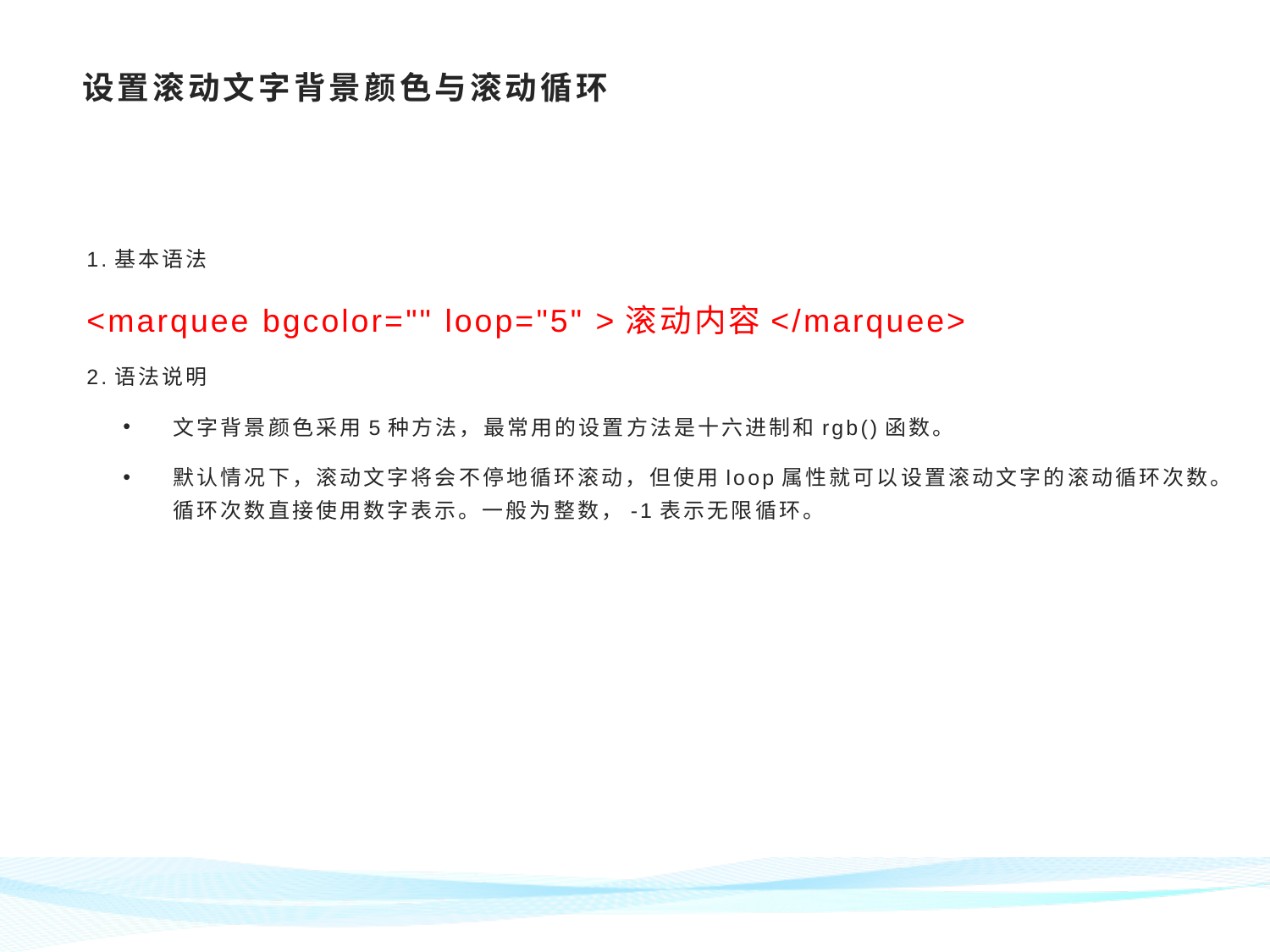

# 设置滚动文字背景颜色与滚动循环
1.基本语法
<marquee bgcolor="" loop="5" >滚动内容</marquee>
2.语法说明
文字背景颜色采用5种方法，最常用的设置方法是十六进制和rgb()函数。
默认情况下，滚动文字将会不停地循环滚动，但使用loop属性就可以设置滚动文字的滚动循环次数。循环次数直接使用数字表示。一般为整数，-1表示无限循环。